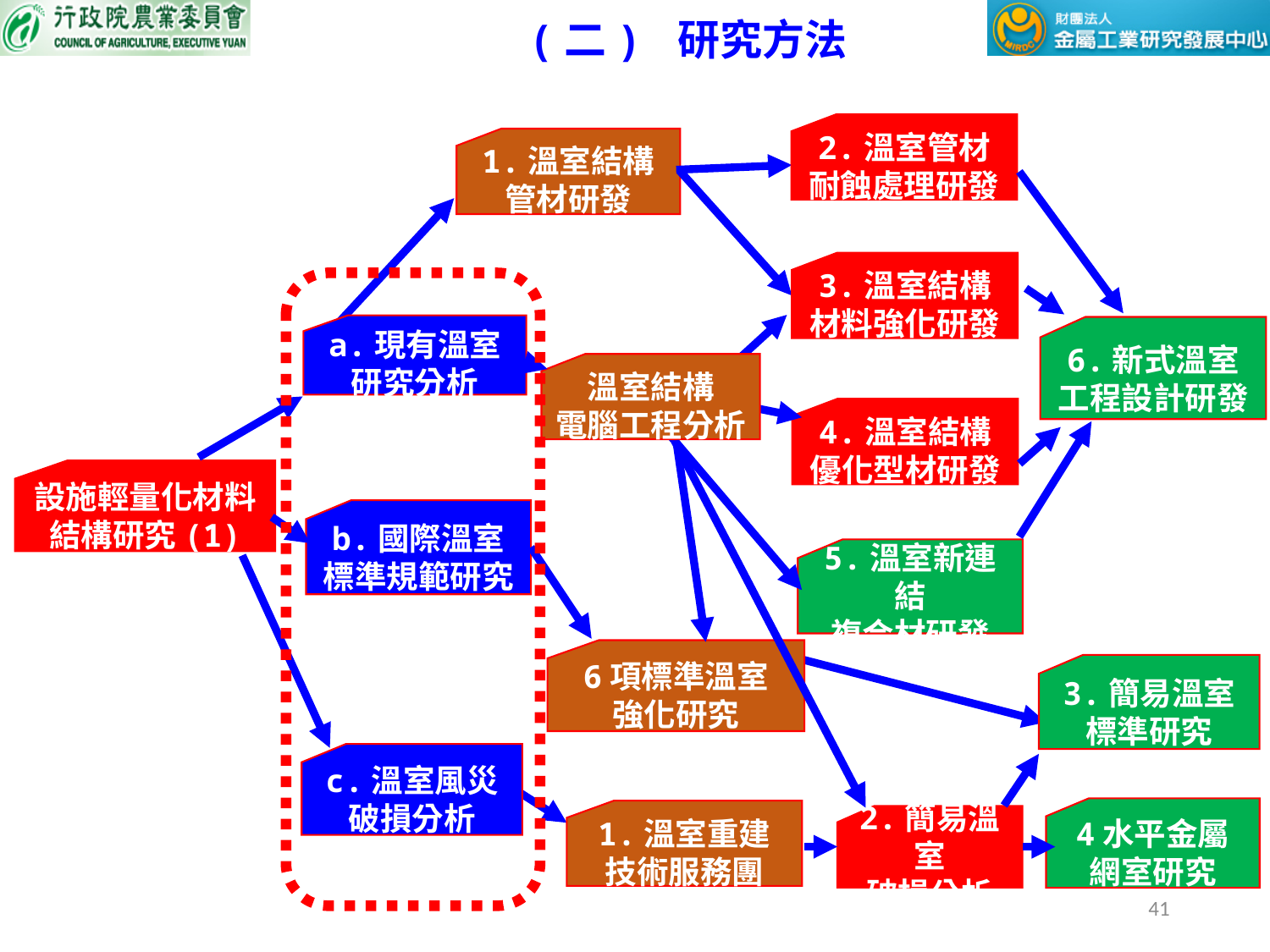

(二) 研究方法
2.溫室管材
耐蝕處理研發
1.溫室結構
管材研發
3.溫室結構
材料強化研發

a.現有溫室
研究分析
6.新式溫室
工程設計研發
溫室結構
電腦工程分析
4.溫室結構
優化型材研發
設施輕量化材料
結構研究(1)
b.國際溫室
標準規範研究
5.溫室新連結
複合材研發
6項標準溫室
強化研究
3.簡易溫室
標準研究
c.溫室風災
破損分析
4水平金屬
網室研究
1.溫室重建
技術服務團
2.簡易溫室
破損分析
41